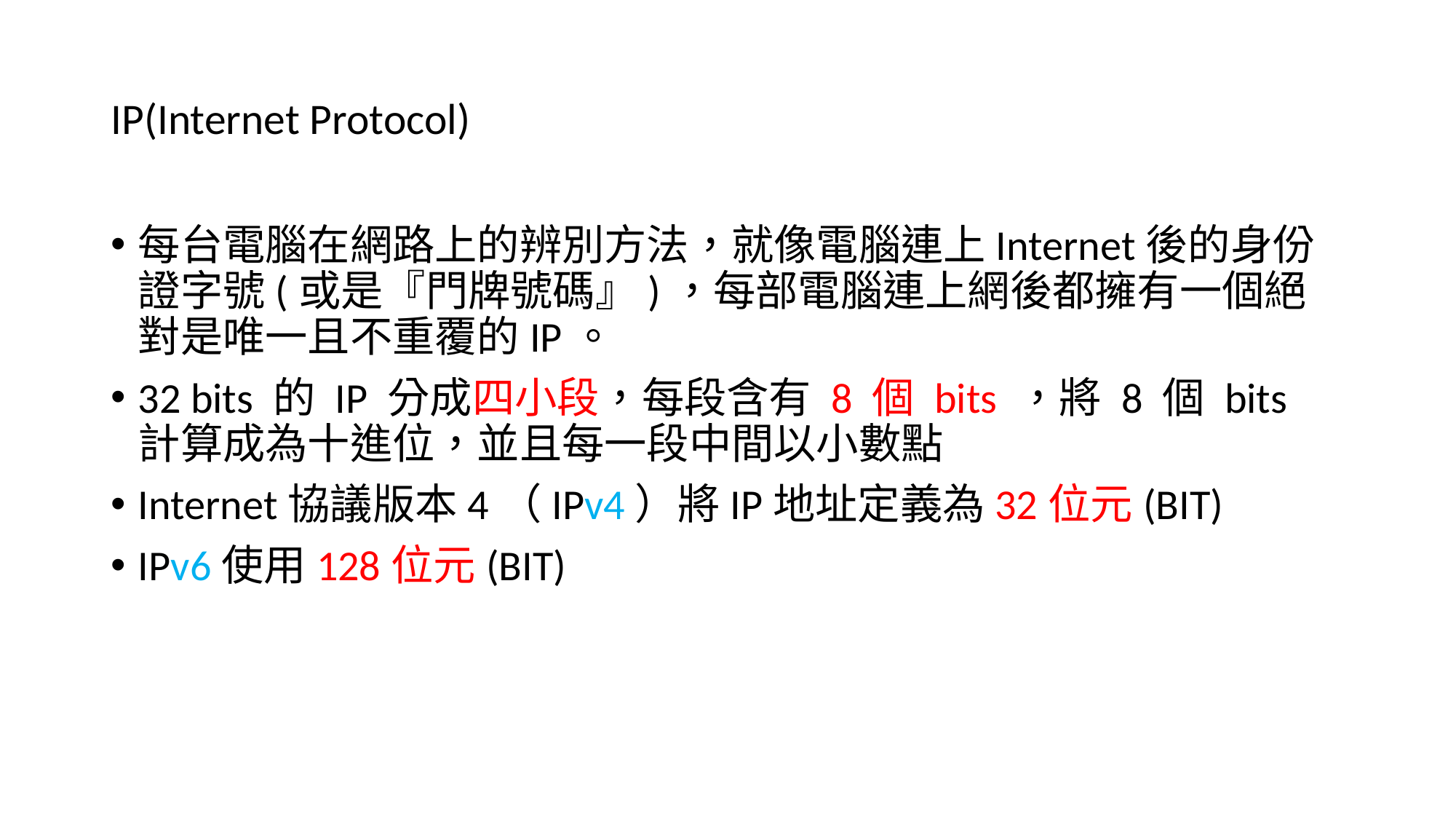

# IP(Internet Protocol)
每台電腦在網路上的辨別方法，就像電腦連上Internet後的身份證字號(或是『門牌號碼』)，每部電腦連上網後都擁有一個絕對是唯一且不重覆的IP。
32 bits 的 IP 分成四小段，每段含有 8 個 bits ，將 8 個 bits 計算成為十進位，並且每一段中間以小數點
Internet協議版本4（IPv4）將IP地址定義為32位元(BIT)
IPv6使用128位元(BIT)